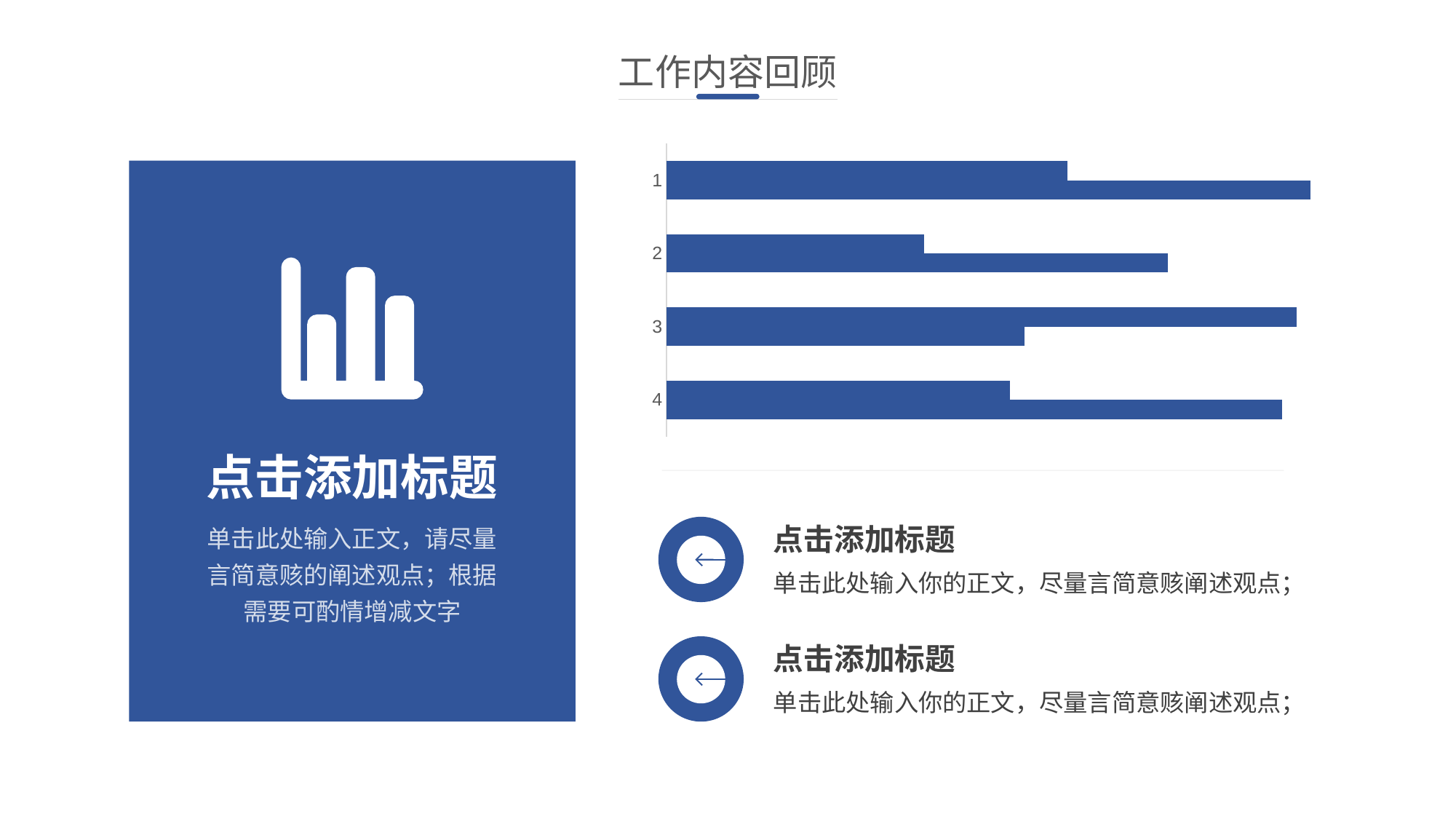

工作内容回顾

### Chart

| Category | 系列 1 | 系列 2 |
|---|---|---|
| 4 | 4.3 | 2.4 |
| 3 | 2.5 | 4.4 |
| 2 | 3.5 | 1.8 |
| 1 | 4.5 | 2.8 |

点击添加标题
单击此处输入正文，请尽量言简意赅的阐述观点；根据需要可酌情增减文字
点击添加标题

单击此处输入你的正文，尽量言简意赅阐述观点；
点击添加标题

单击此处输入你的正文，尽量言简意赅阐述观点；